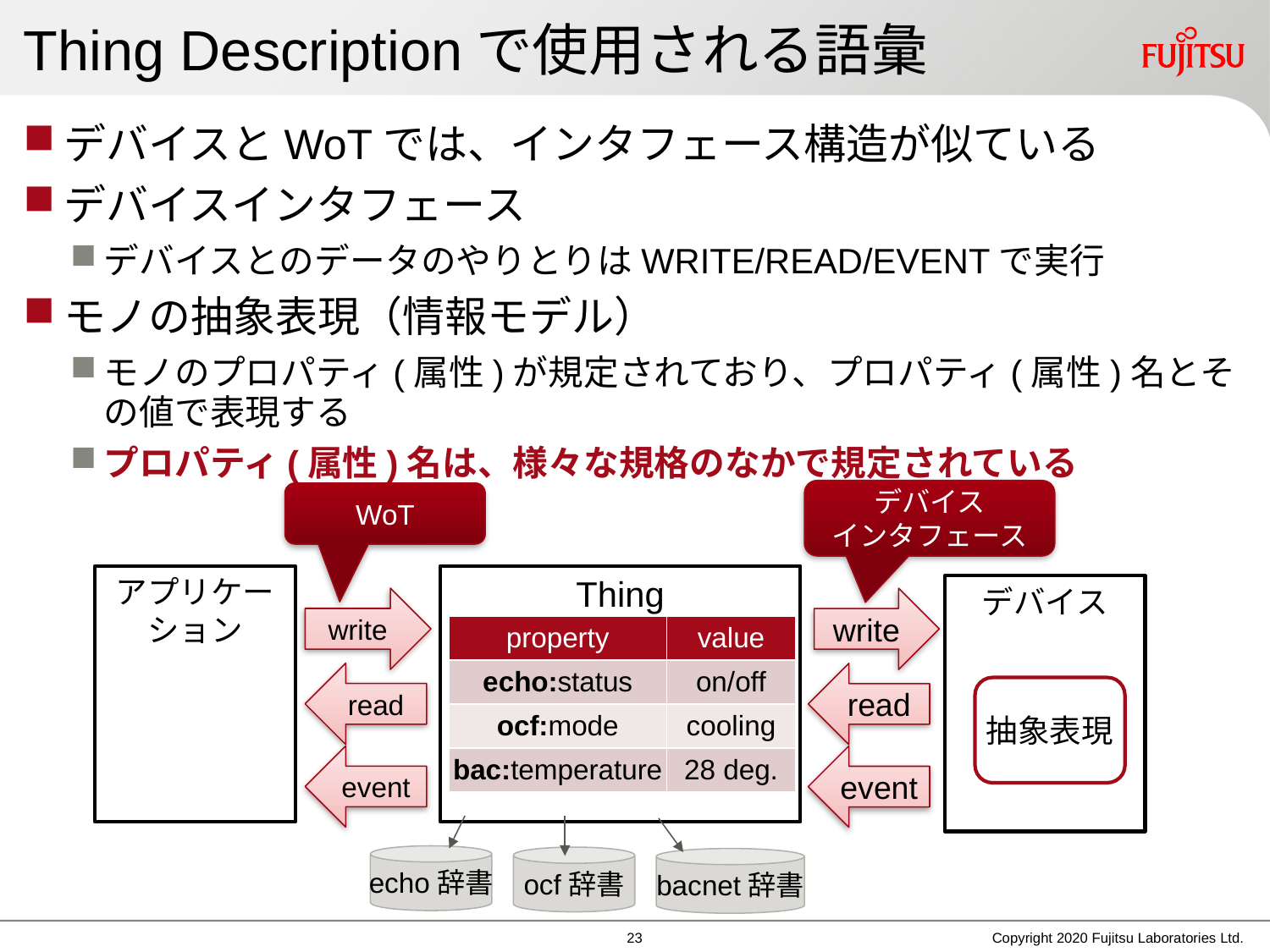

# Thing Descriptionで使用される語彙
デバイスとWoTでは、インタフェース構造が似ている
デバイスインタフェース
デバイスとのデータのやりとりはWRITE/READ/EVENTで実行
モノの抽象表現（情報モデル）
モノのプロパティ(属性)が規定されており、プロパティ(属性)名とその値で表現する
プロパティ(属性)名は、様々な規格のなかで規定されている
デバイス
インタフェース
WoT
Thing
アプリケー
ション
デバイス
write
write
read
read
event
event
| property | value |
| --- | --- |
| echo:status | on/off |
| ocf:mode | cooling |
| bac:temperature | 28 deg. |
抽象表現
echo辞書
ocf辞書
bacnet辞書
23
Copyright 2020 Fujitsu Laboratories Ltd.